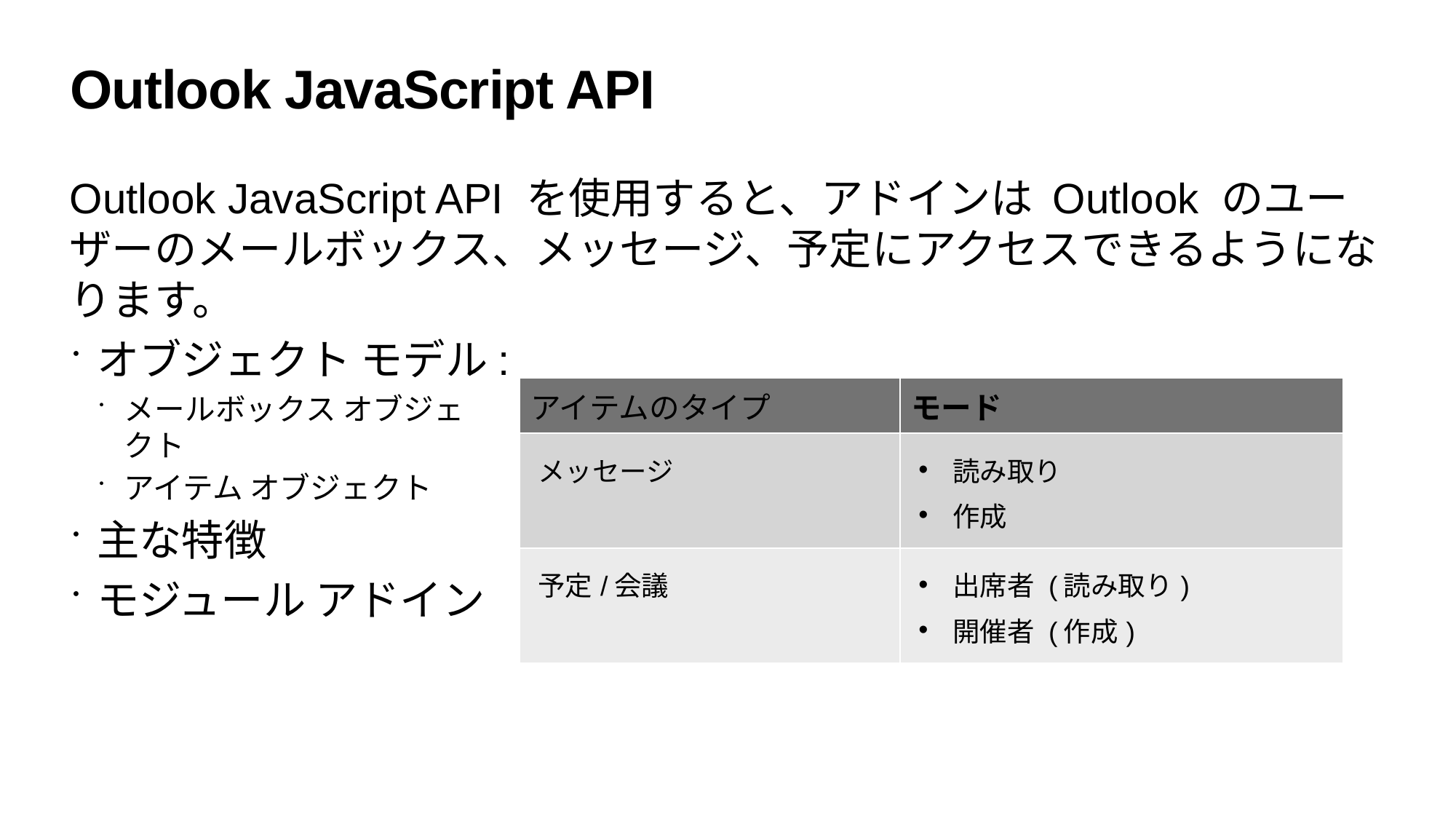

# Outlook JavaScript API
Outlook JavaScript API を使用すると、アドインは Outlook のユーザーのメールボックス、メッセージ、予定にアクセスできるようになります。
オブジェクト モデル:
メールボックス オブジェ
クト
アイテム オブジェクト
主な特徴
モジュール アドイン

| アイテムのタイプ | モード |
| --- | --- |
| メッセージ | 読み取り 作成 |
| 予定/会議 | 出席者 (読み取り) 開催者 (作成) |